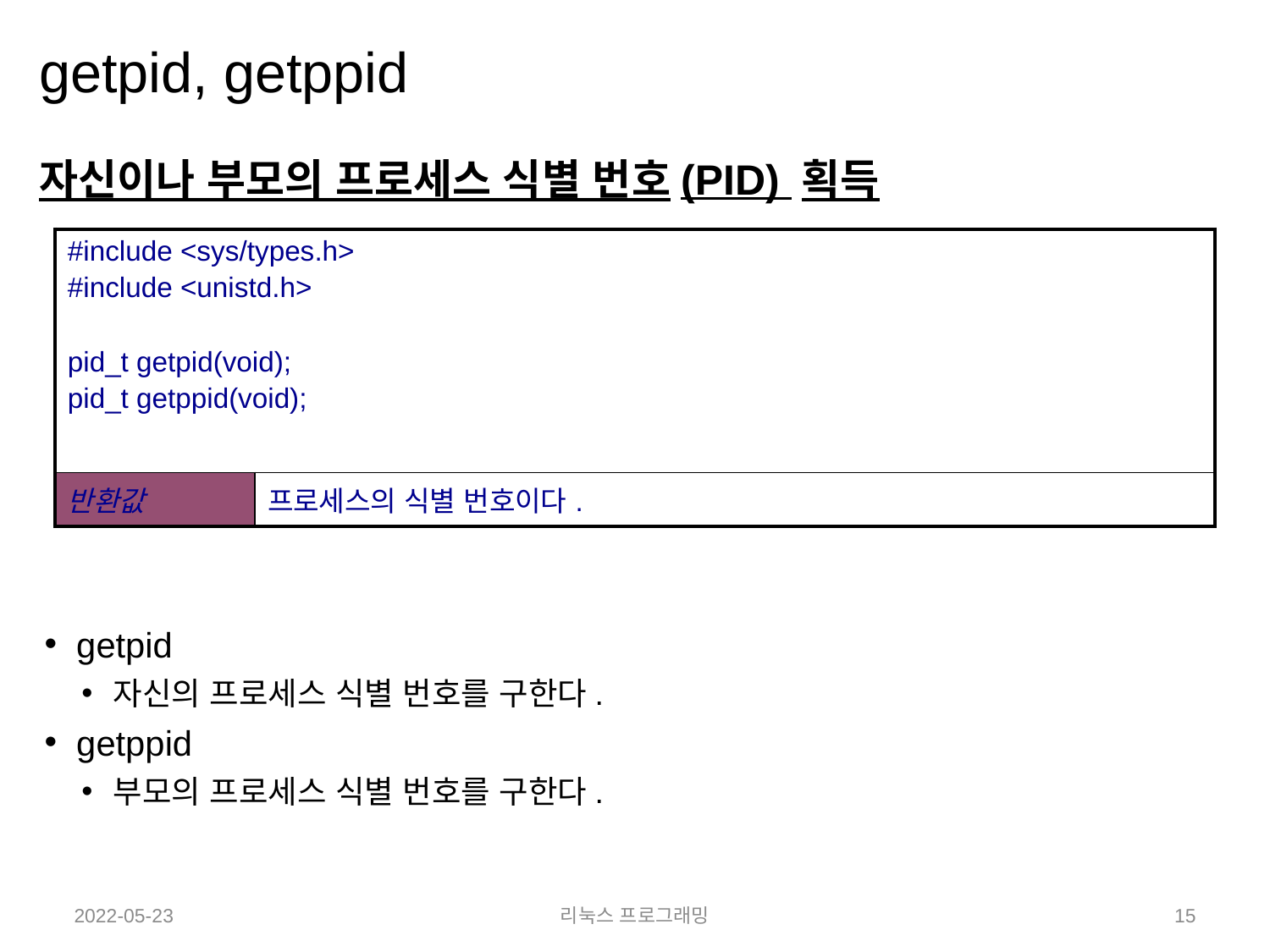

# getpid, getppid
자신이나 부모의 프로세스 식별 번호(PID) 획득

getpid
자신의 프로세스 식별 번호를 구한다.
getppid
부모의 프로세스 식별 번호를 구한다.

| #include <sys/types.h> #include <unistd.h> pid\_t getpid(void); pid\_t getppid(void); |  |
| --- | --- |
| 반환값 | 프로세스의 식별 번호이다. |
2022-05-23
리눅스 프로그래밍
15